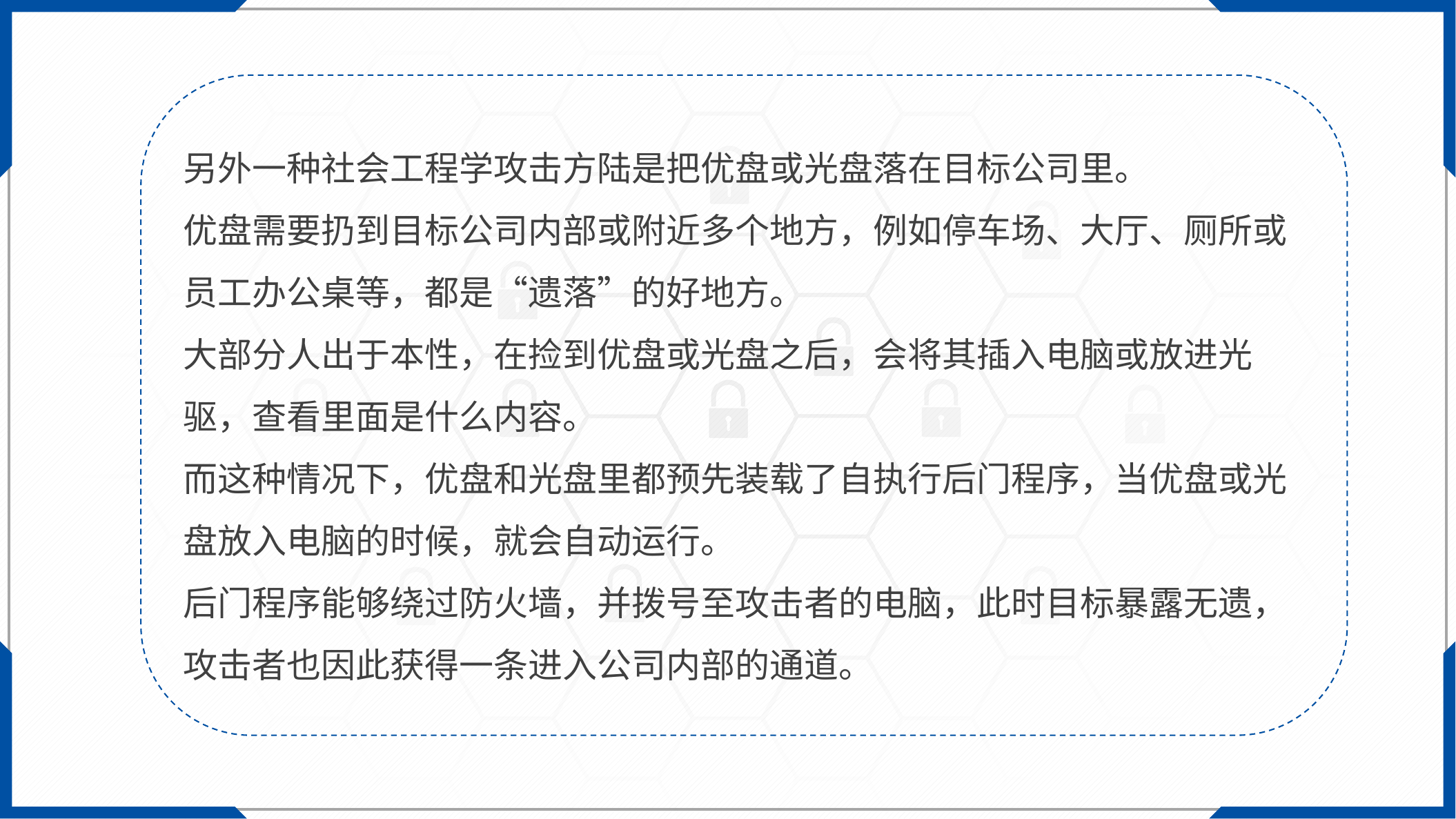

另外一种社会工程学攻击方陆是把优盘或光盘落在目标公司里。
优盘需要扔到目标公司内部或附近多个地方，例如停车场、大厅、厕所或员工办公桌等，都是“遗落”的好地方。
大部分人出于本性，在捡到优盘或光盘之后，会将其插入电脑或放进光驱，查看里面是什么内容。
而这种情况下，优盘和光盘里都预先装载了自执行后门程序，当优盘或光盘放入电脑的时候，就会自动运行。
后门程序能够绕过防火墙，并拨号至攻击者的电脑，此时目标暴露无遗，攻击者也因此获得一条进入公司内部的通道。